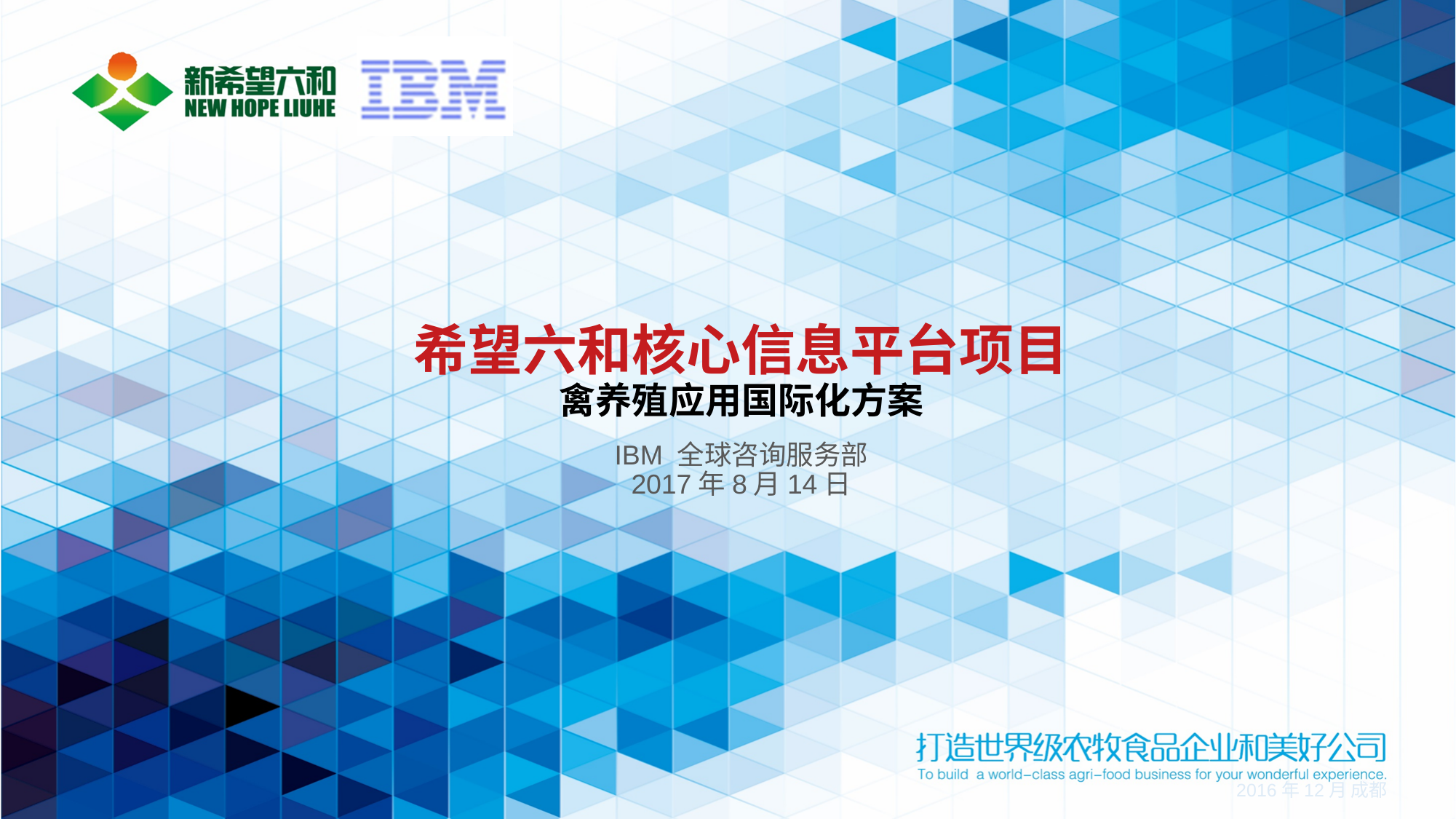

# 希望六和核心信息平台项目 禽养殖应用国际化方案 IBM 全球咨询服务部 2017年8月14日
2016年12月 成都